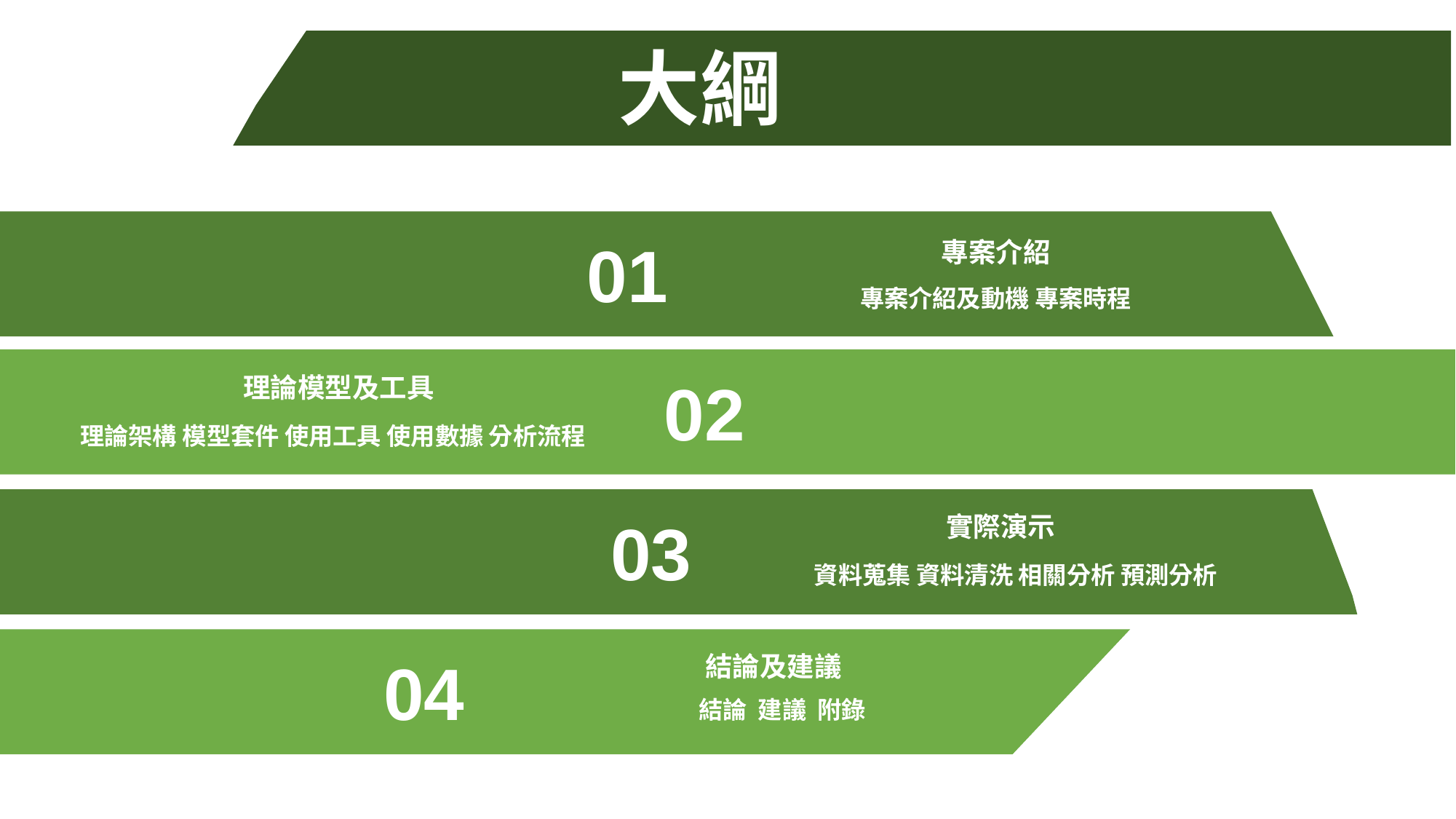

大綱

01
專案介紹
專案介紹及動機 專案時程

02
理論模型及工具
理論架構 模型套件 使用工具 使用數據 分析流程

03
實際演示
資料蒐集 資料清洗 相關分析 預測分析

04
結論及建議
結論  建議  附錄